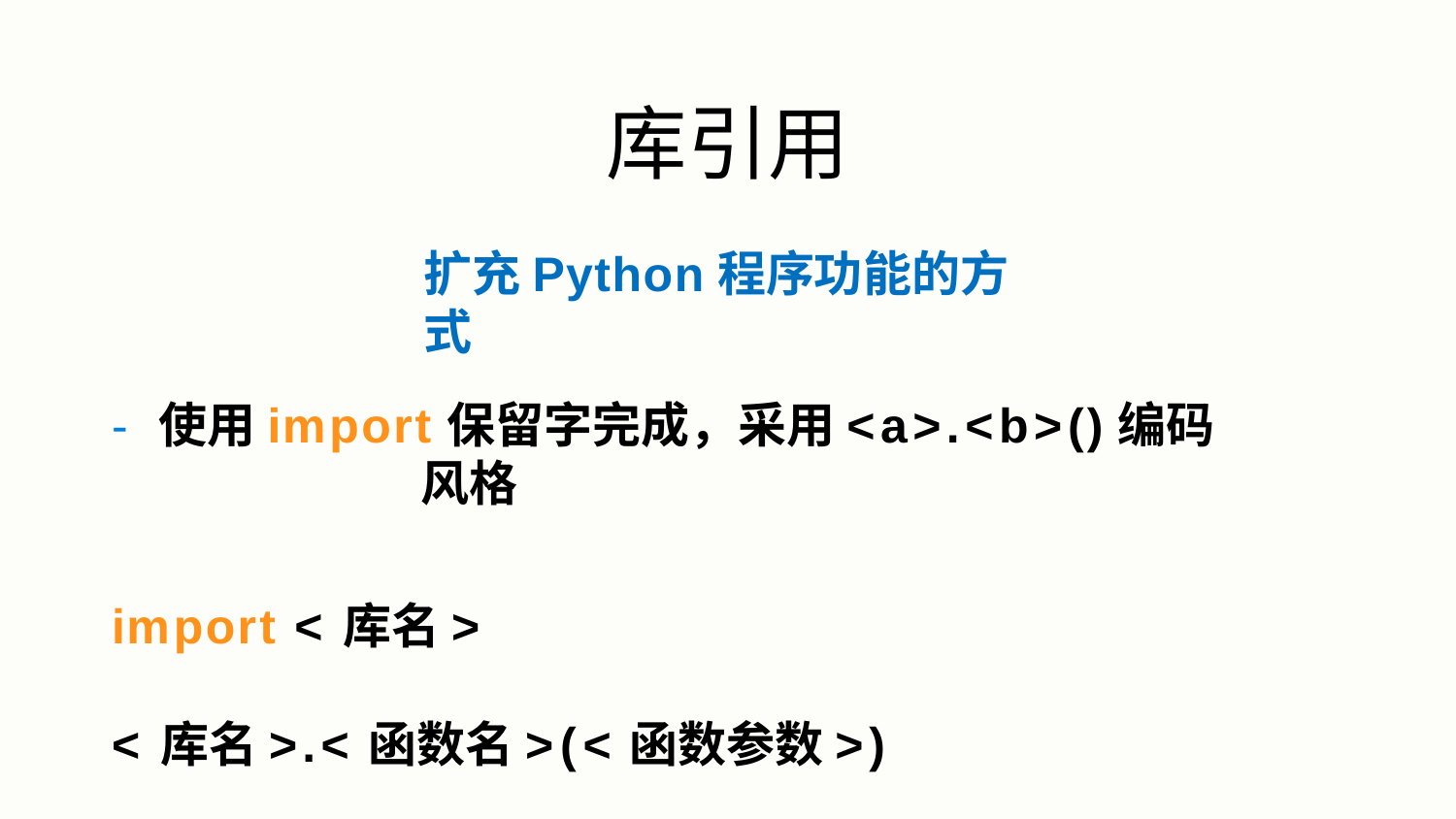

库引用
# 扩充Python程序功能的方式
- 使用import保留字完成，采用<a>.<b>()编码风格

import <库名>

<库名>.<函数名>(<函数参数>)